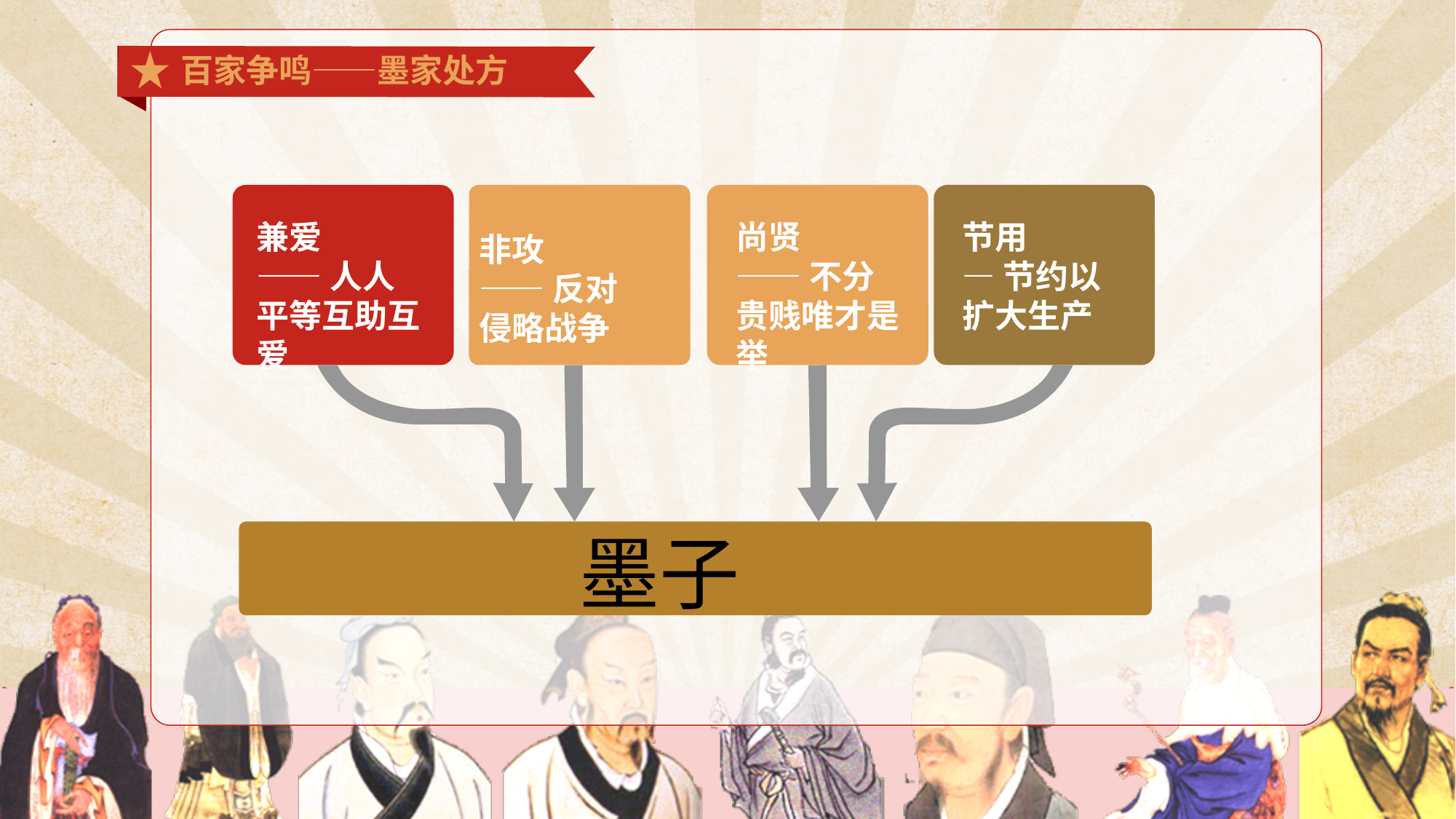

百家争鸣——墨家处方

兼爱
——人人平等互助互爱

尚贤
——不分贵贱唯才是举

节用
—节约以扩大生产

非攻
——反对侵略战争

墨子